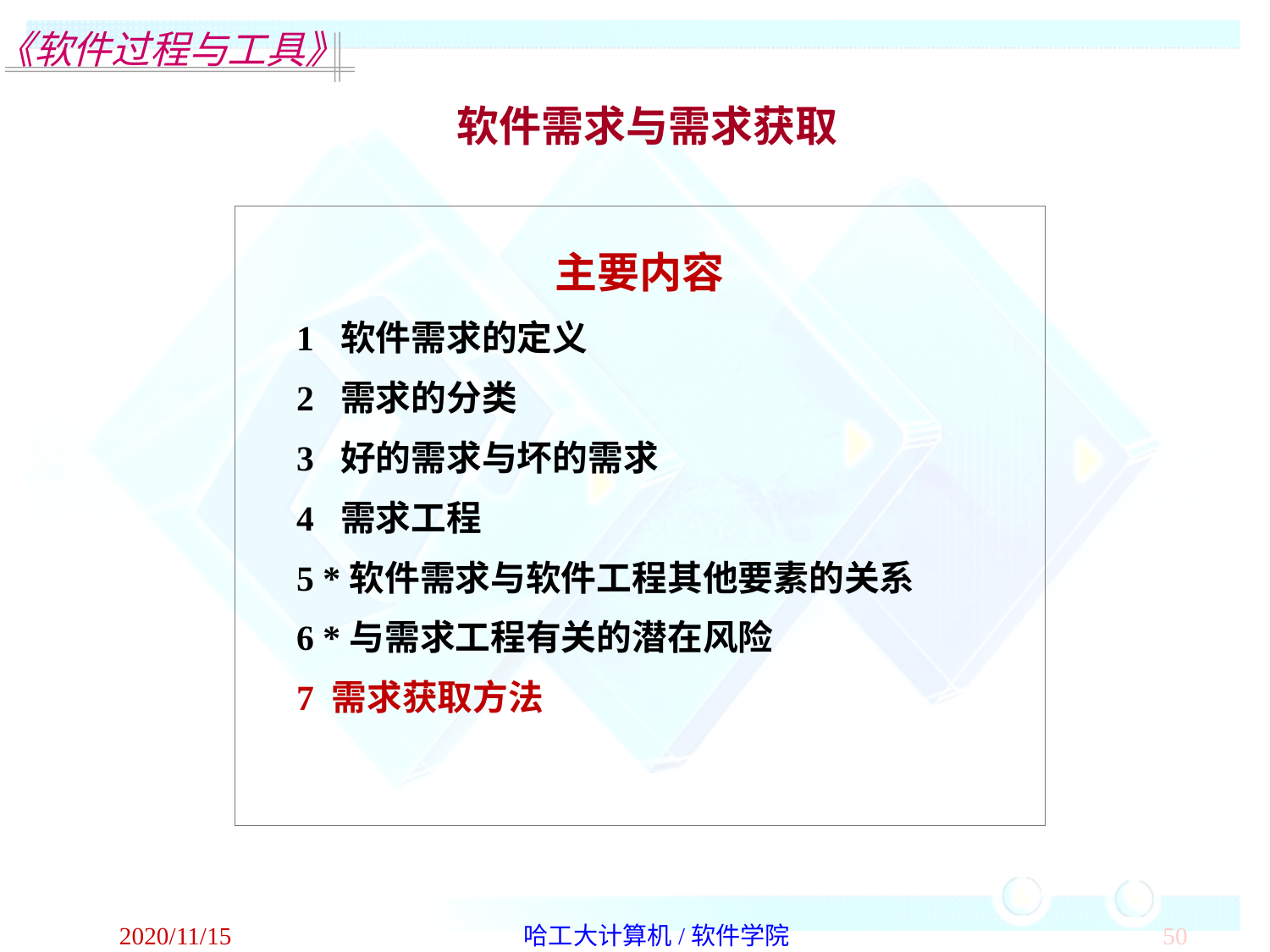

软件需求与需求获取

主要内容
1  软件需求的定义
2  需求的分类
3  好的需求与坏的需求
4  需求工程
5 *软件需求与软件工程其他要素的关系
6 *与需求工程有关的潜在风险
7 需求获取方法